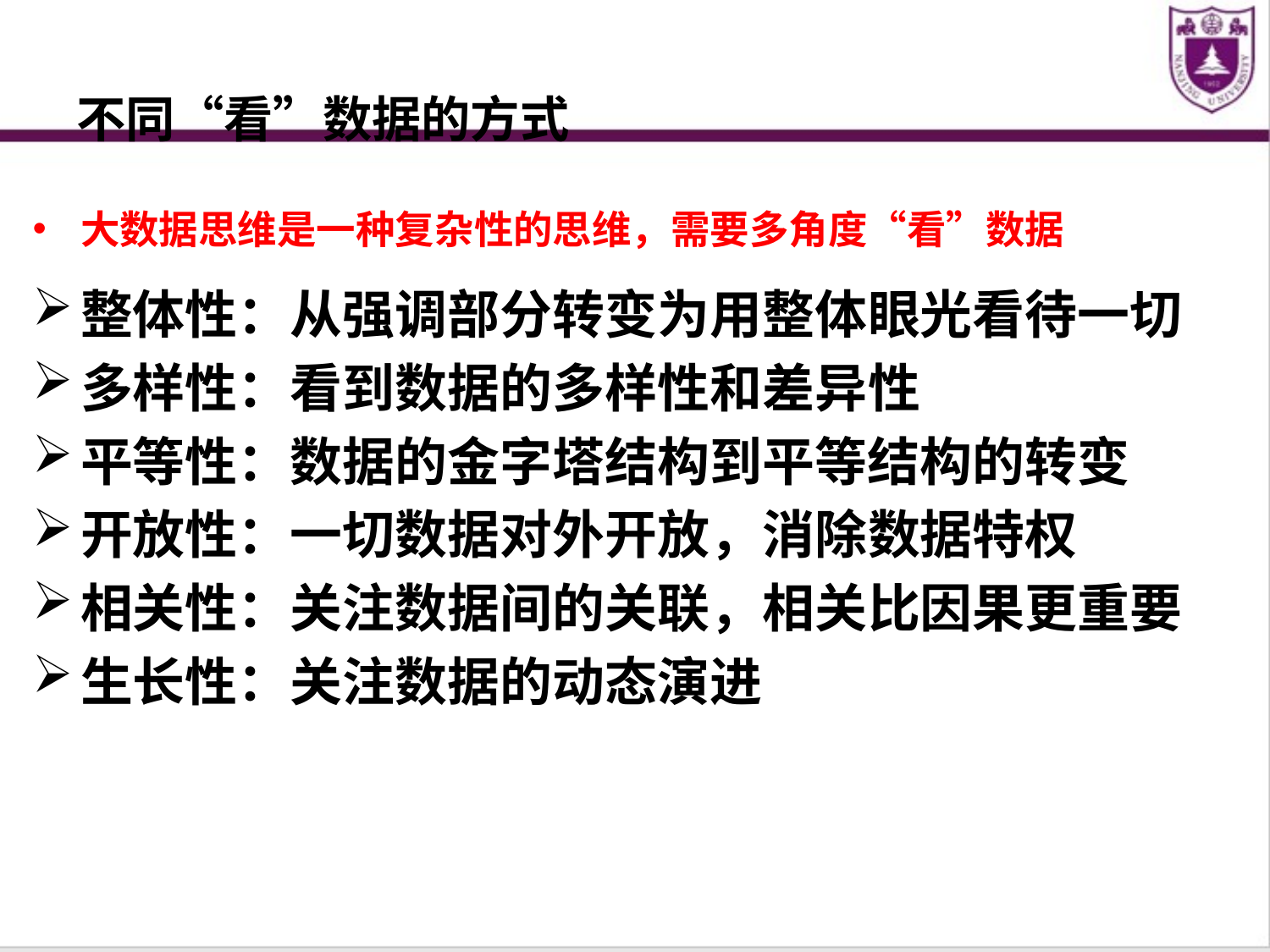

不同“看”数据的方式
大数据思维是一种复杂性的思维，需要多角度“看”数据
整体性：从强调部分转变为用整体眼光看待一切
多样性：看到数据的多样性和差异性
平等性：数据的金字塔结构到平等结构的转变
开放性：一切数据对外开放，消除数据特权
相关性：关注数据间的关联，相关比因果更重要
生长性：关注数据的动态演进